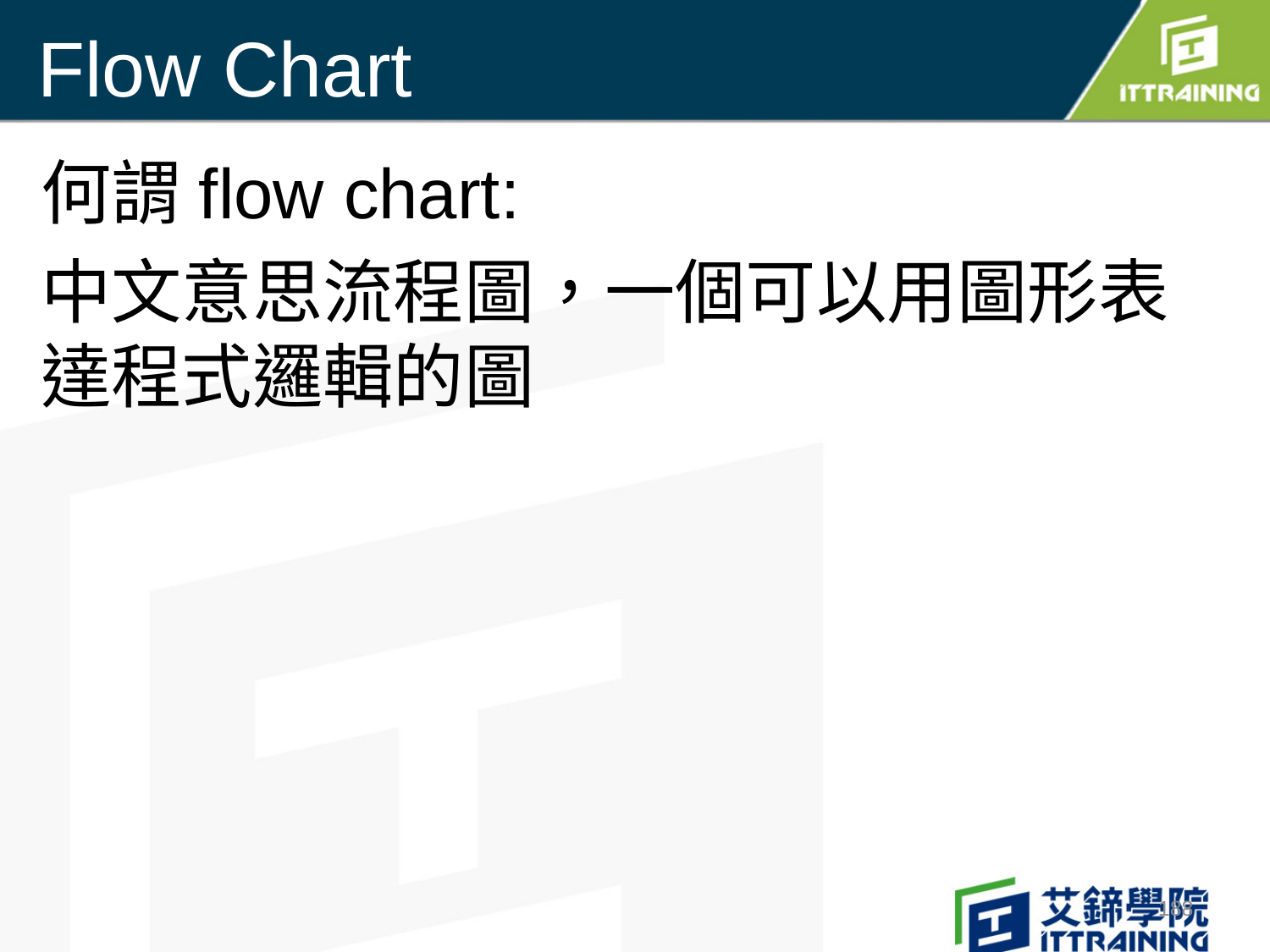

# Flow Chart
何謂flow chart:
中文意思流程圖，一個可以用圖形表達程式邏輯的圖
188